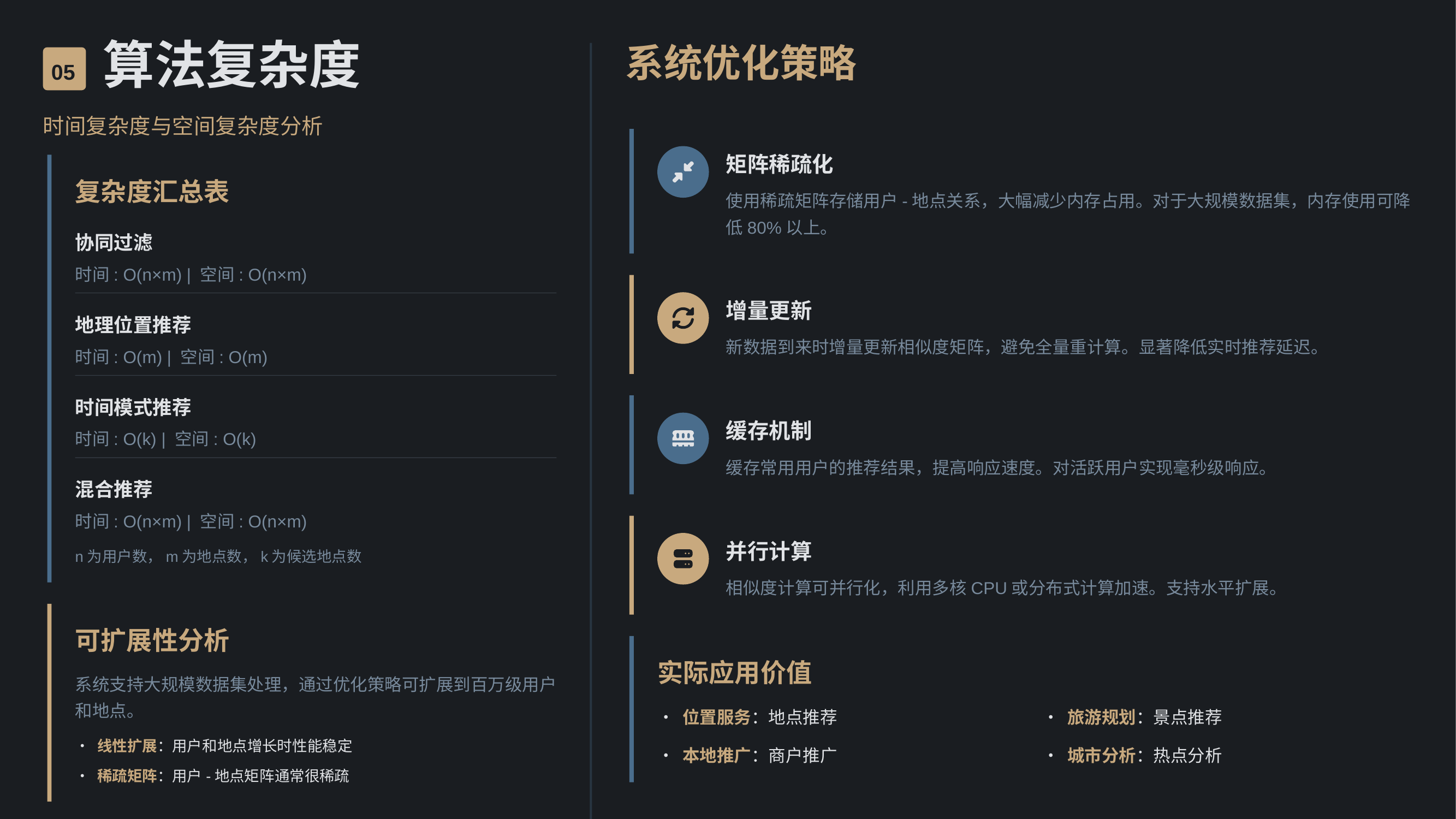

算法复杂度

系统优化策略

05
时间复杂度与空间复杂度分析

矩阵稀疏化

复杂度汇总表
使用稀疏矩阵存储用户-地点关系，大幅减少内存占用。对于大规模数据集，内存使用可降低80%以上。
协同过滤
时间: O(n×m) | 空间: O(n×m)

增量更新

地理位置推荐

新数据到来时增量更新相似度矩阵，避免全量重计算。显著降低实时推荐延迟。
时间: O(m) | 空间: O(m)

时间模式推荐

缓存机制
时间: O(k) | 空间: O(k)

缓存常用用户的推荐结果，提高响应速度。对活跃用户实现毫秒级响应。

混合推荐
时间: O(n×m) | 空间: O(n×m)

并行计算
n为用户数，m为地点数，k为候选地点数

相似度计算可并行化，利用多核CPU或分布式计算加速。支持水平扩展。

可扩展性分析

实际应用价值
系统支持大规模数据集处理，通过优化策略可扩展到百万级用户和地点。
• 位置服务：地点推荐
• 旅游规划：景点推荐
• 线性扩展：用户和地点增长时性能稳定
• 本地推广：商户推广
• 城市分析：热点分析
• 稀疏矩阵：用户-地点矩阵通常很稀疏